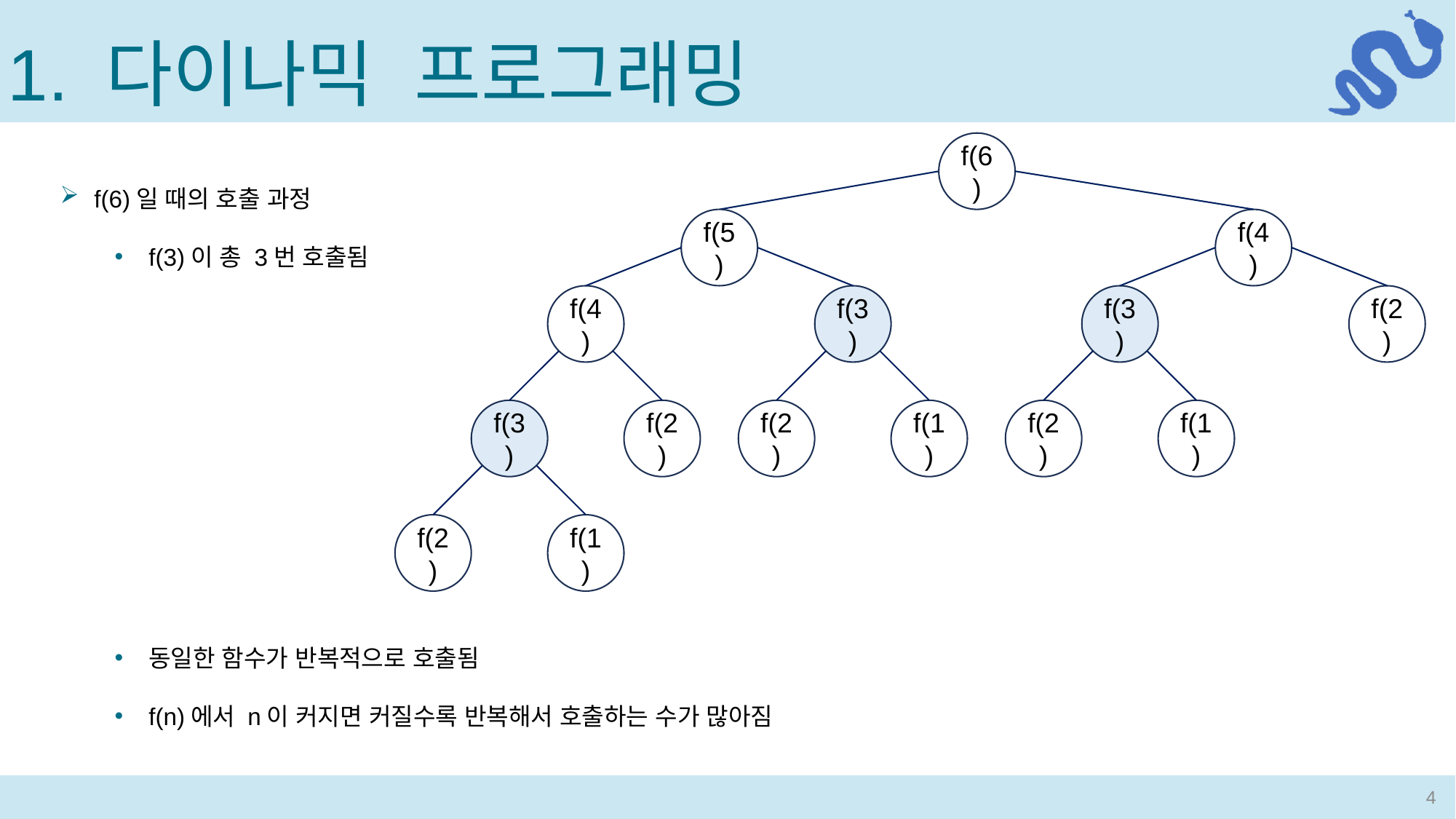

1. 다이나믹  프로그래밍
f(6)
f(5)
f(4)
f(4)
f(3)
f(2)
f(2)
f(1)
f(3)
f(3)
f(2)
f(2)
f(1)
f(2)
f(1)
f(6)일 때의 호출 과정
f(3)이 총 3번 호출됨

동일한 함수가 반복적으로 호출됨
f(n)에서 n이 커지면 커질수록 반복해서 호출하는 수가 많아짐
4